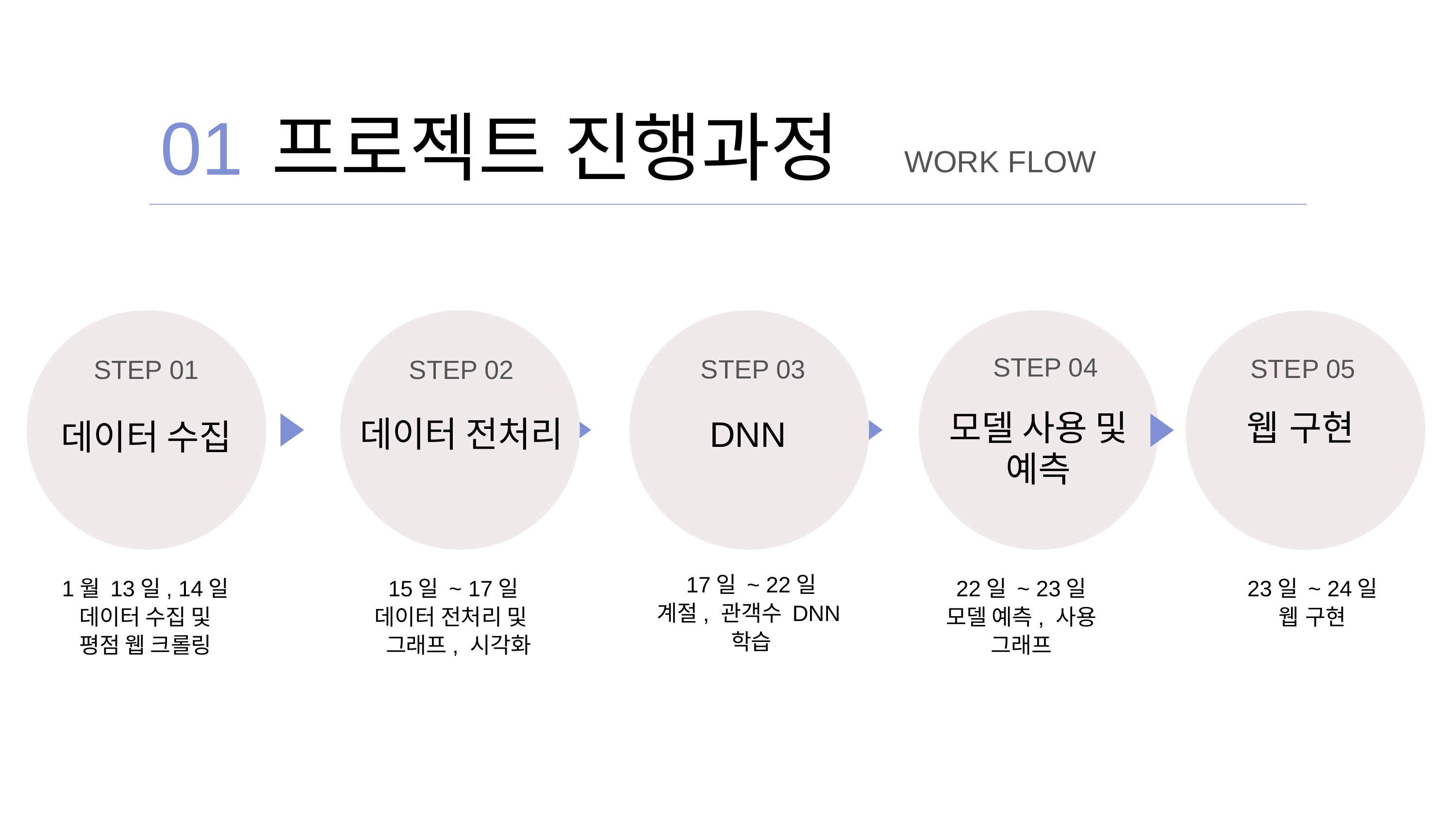

01
프로젝트 진행과정
WORK FLOW

STEP 04
STEP 05
STEP 03
STEP 01
STEP 02
모델 사용 및 예측
웹 구현
DNN
데이터 전처리
데이터 수집

17일 ~ 22일
계절, 관객수 DNN학습
1월 13일, 14일
데이터 수집 및
평점 웹 크롤링
15일 ~ 17일
데이터 전처리 및
 그래프, 시각화
22일 ~ 23일
모델 예측, 사용 그래프
23일 ~ 24일
웹 구현